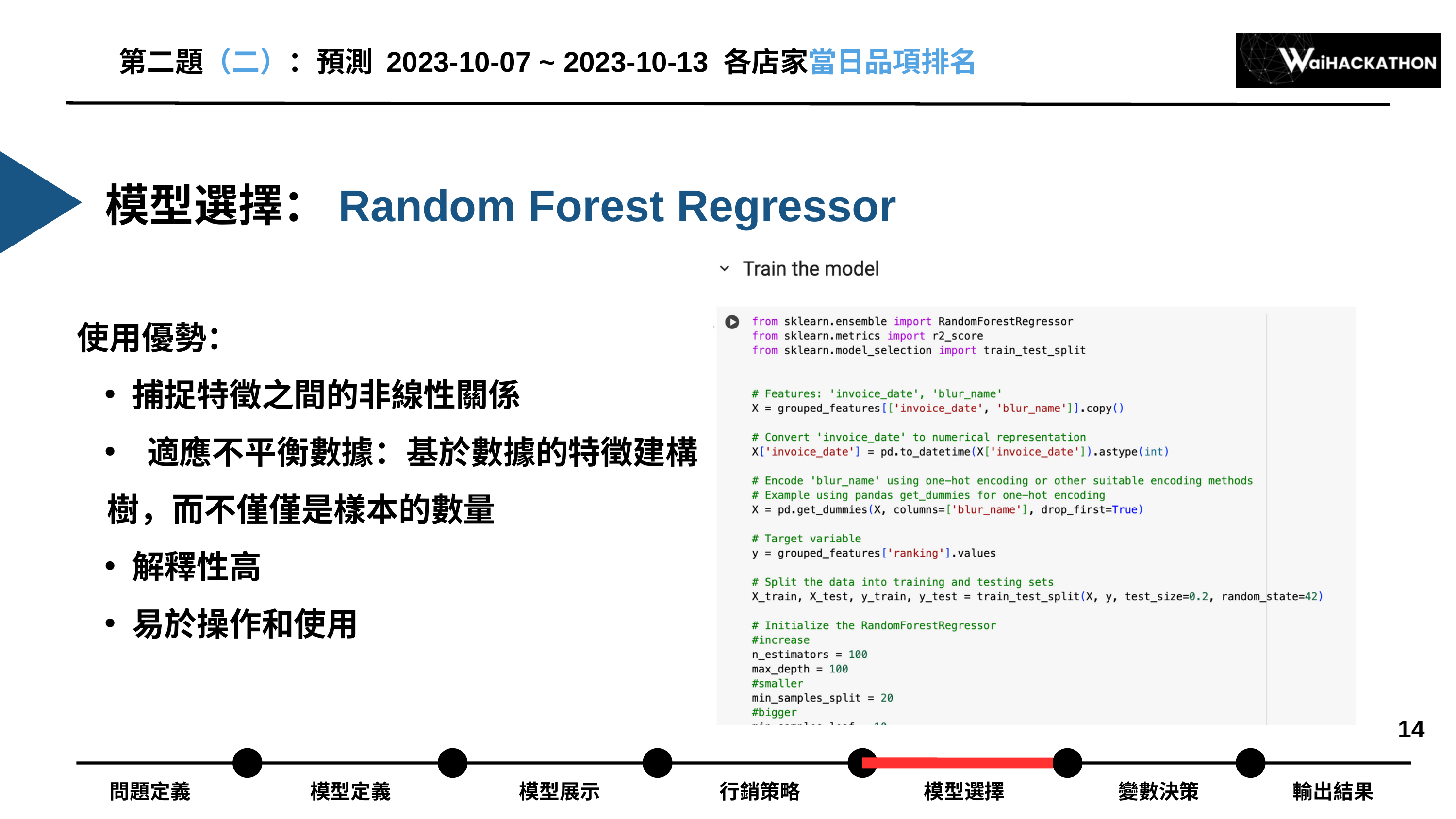

第二題（二）：預測 2023-10-07 ~ 2023-10-13 各店家當日品項排名

模型選擇：Random Forest Regressor

使用優勢：
捕捉特徵之間的非線性關係
 適應不平衡數據：基於數據的特徵建構
   樹，而不僅僅是樣本的數量
解釋性高
易於操作和使用

14

問題定義
模型定義
模型展示
行銷策略
模型選擇
變數決策
輸出結果